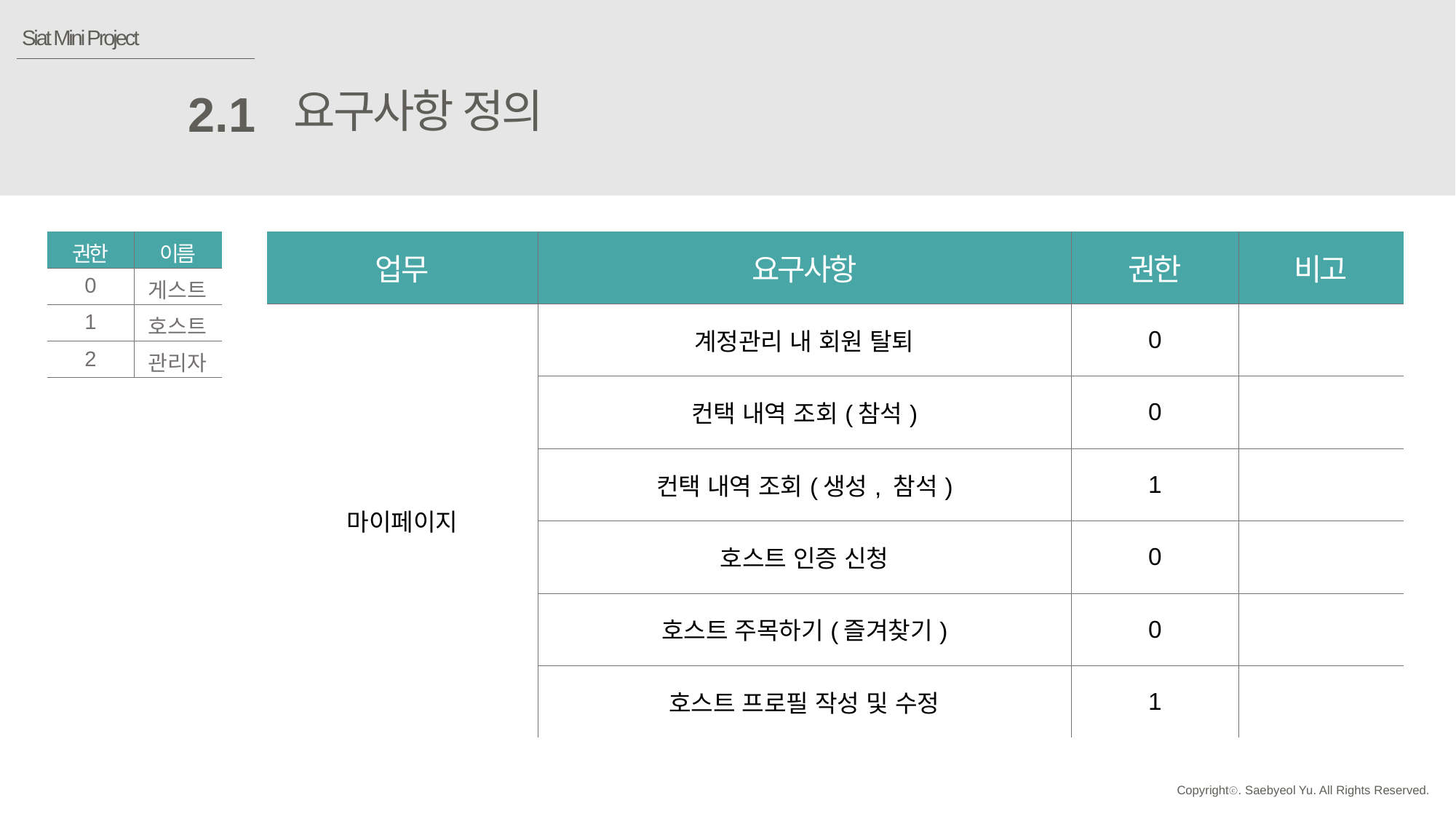

Siat Mini Project
요구사항 정의
2.1

| 권한 | 이름 |
| --- | --- |
| 0 | 게스트 |
| 1 | 호스트 |
| 2 | 관리자 |
| 업무 | 요구사항 | 권한 | 비고 |
| --- | --- | --- | --- |
| 마이페이지 | 계정관리 내 회원 탈퇴 | 0 |  |
| 마이페이지 | 컨택 내역 조회(참석) | 0 |  |
| 마이페이지 | 컨택 내역 조회(생성, 참석) | 1 |  |
| 마이페이지 | 호스트 인증 신청 | 0 |  |
| 마이페이지 | 호스트 주목하기(즐겨찾기) | 0 |  |
|  | 호스트 프로필 작성 및 수정 | 1 |  |